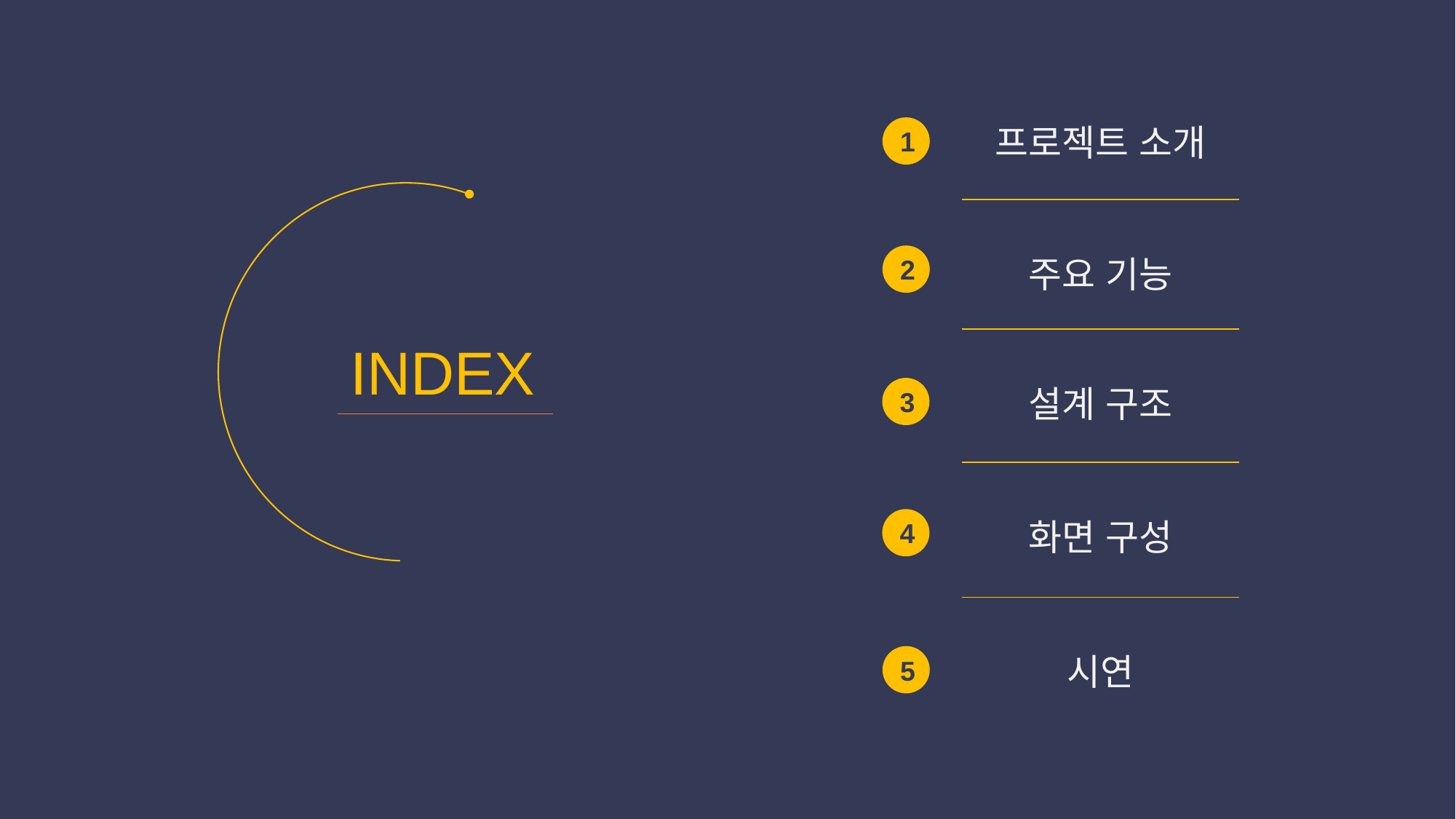

| 프로젝트 소개 |
| --- |
| 주요 기능 |
| 설계 구조 |
| 화면 구성 |
| 시연 |
1

2
	INDEX
3
4
5